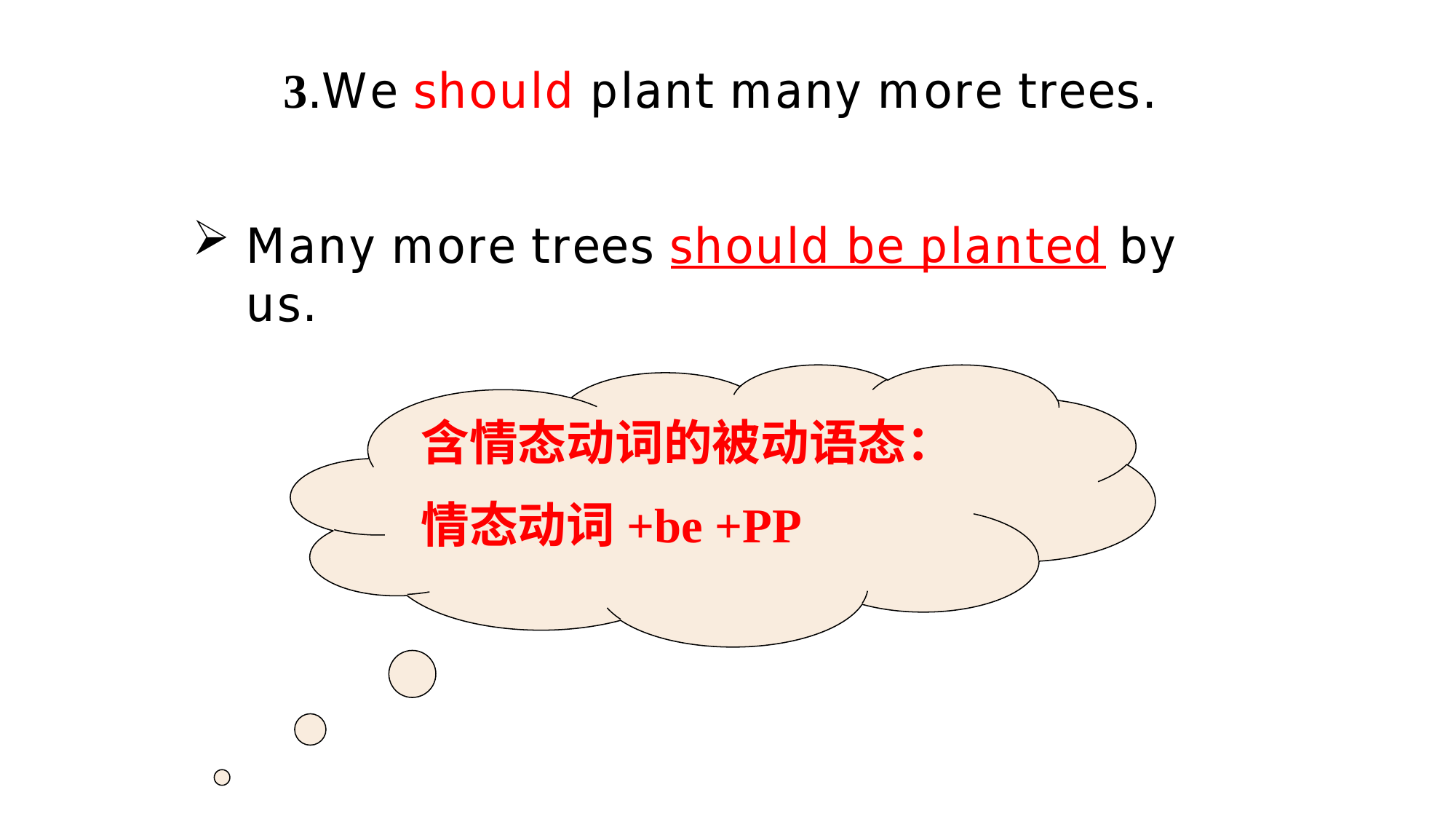

3.We should plant many more trees.
Many more trees should be planted by us.
含情态动词的被动语态：
情态动词+be +PP